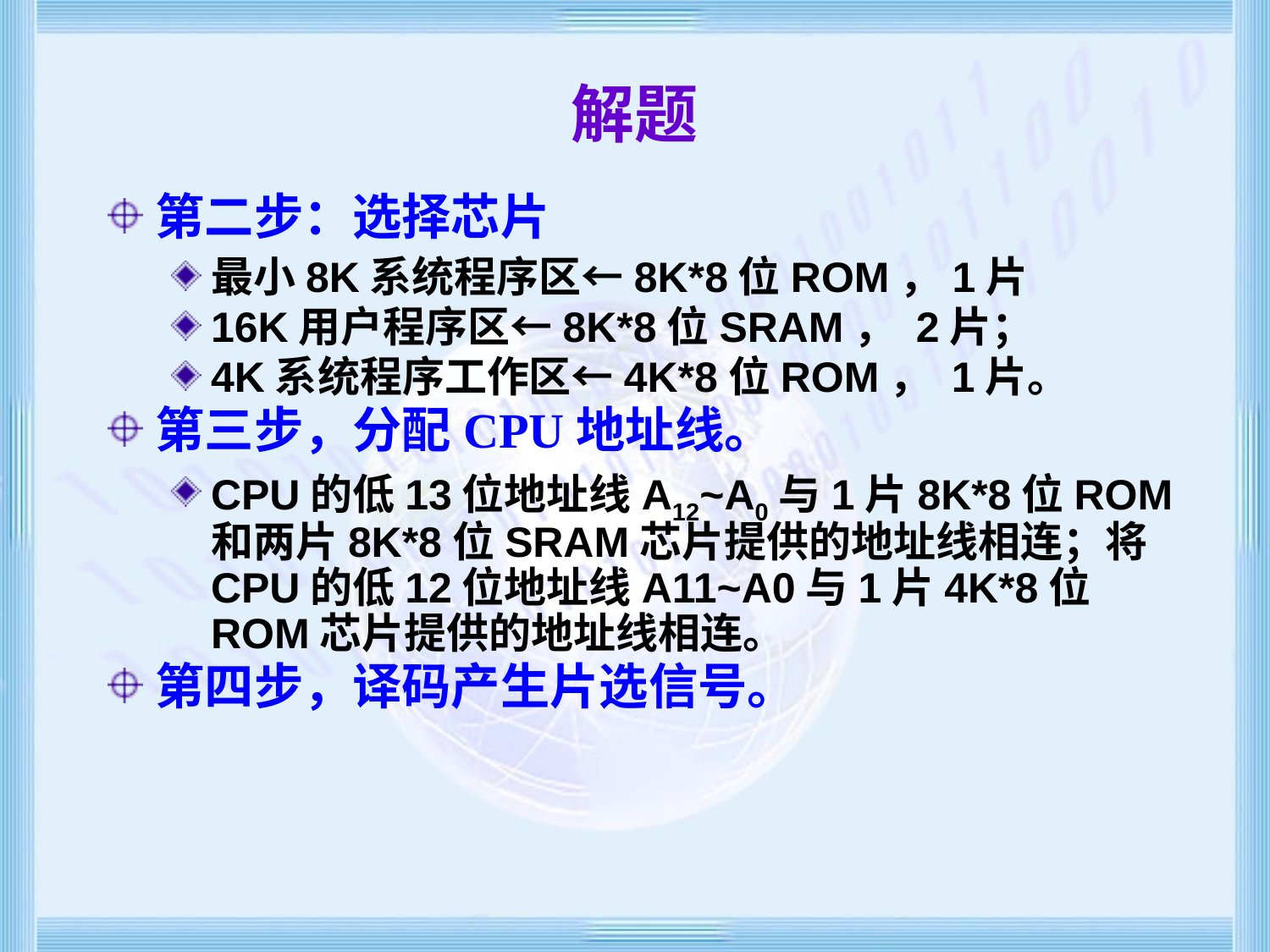

# 解题
第二步：选择芯片
最小8K系统程序区←8K*8位ROM，1片
16K用户程序区←8K*8位SRAM， 2片；
4K系统程序工作区←4K*8位ROM， 1片。
第三步，分配CPU地址线。
CPU的低13位地址线A12~A0与1片8K*8位ROM和两片8K*8位SRAM芯片提供的地址线相连；将CPU的低12位地址线A11~A0与1片4K*8位ROM芯片提供的地址线相连。
第四步，译码产生片选信号。
98